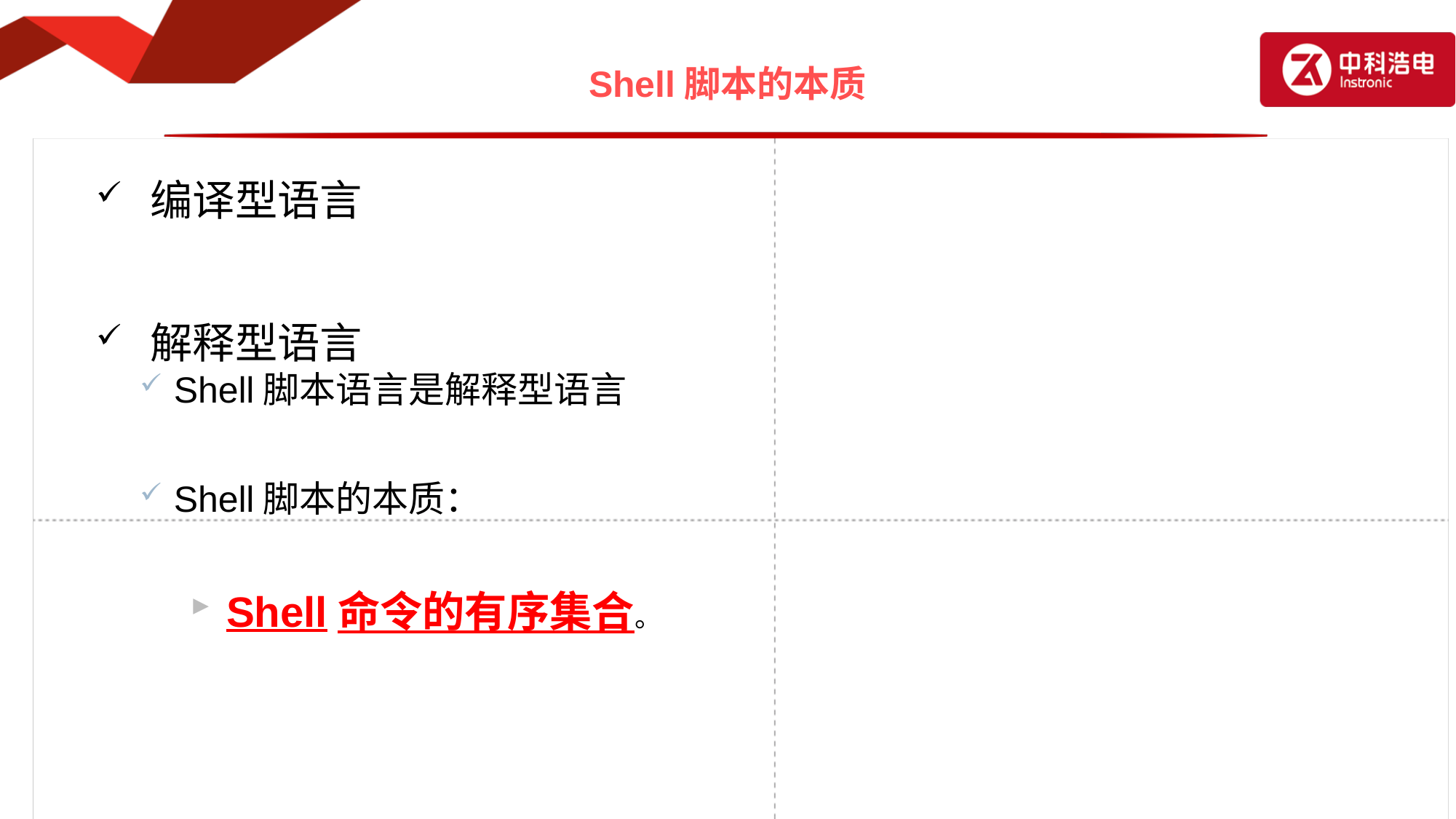

# Shell脚本的本质
编译型语言

解释型语言
Shell脚本语言是解释型语言

Shell脚本的本质：

Shell命令的有序集合。